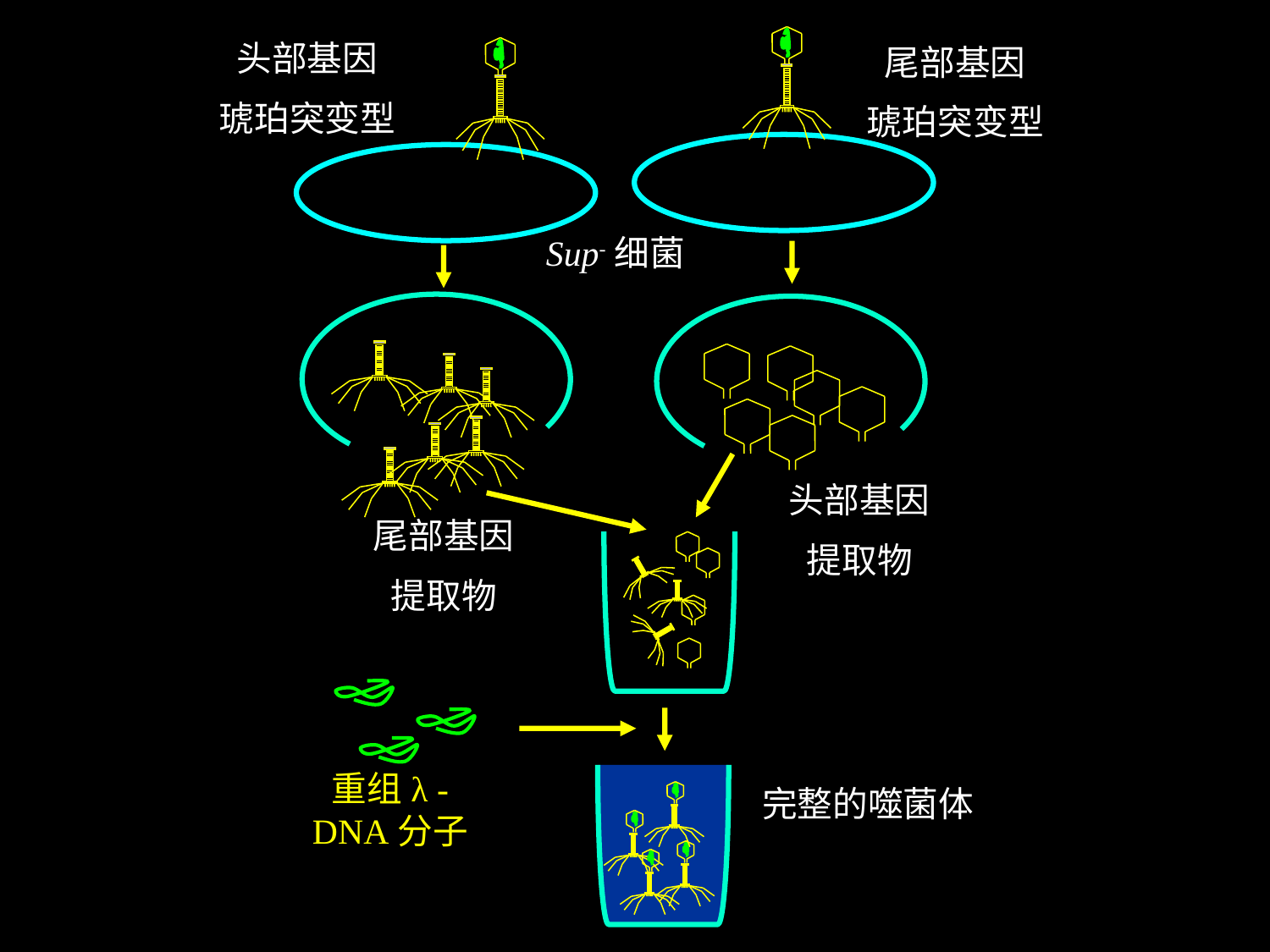

头部基因
琥珀突变型

尾部基因
琥珀突变型

Sup-细菌

头部基因
提取物

尾部基因
提取物

重组λ -DNA分子
完整的噬菌体